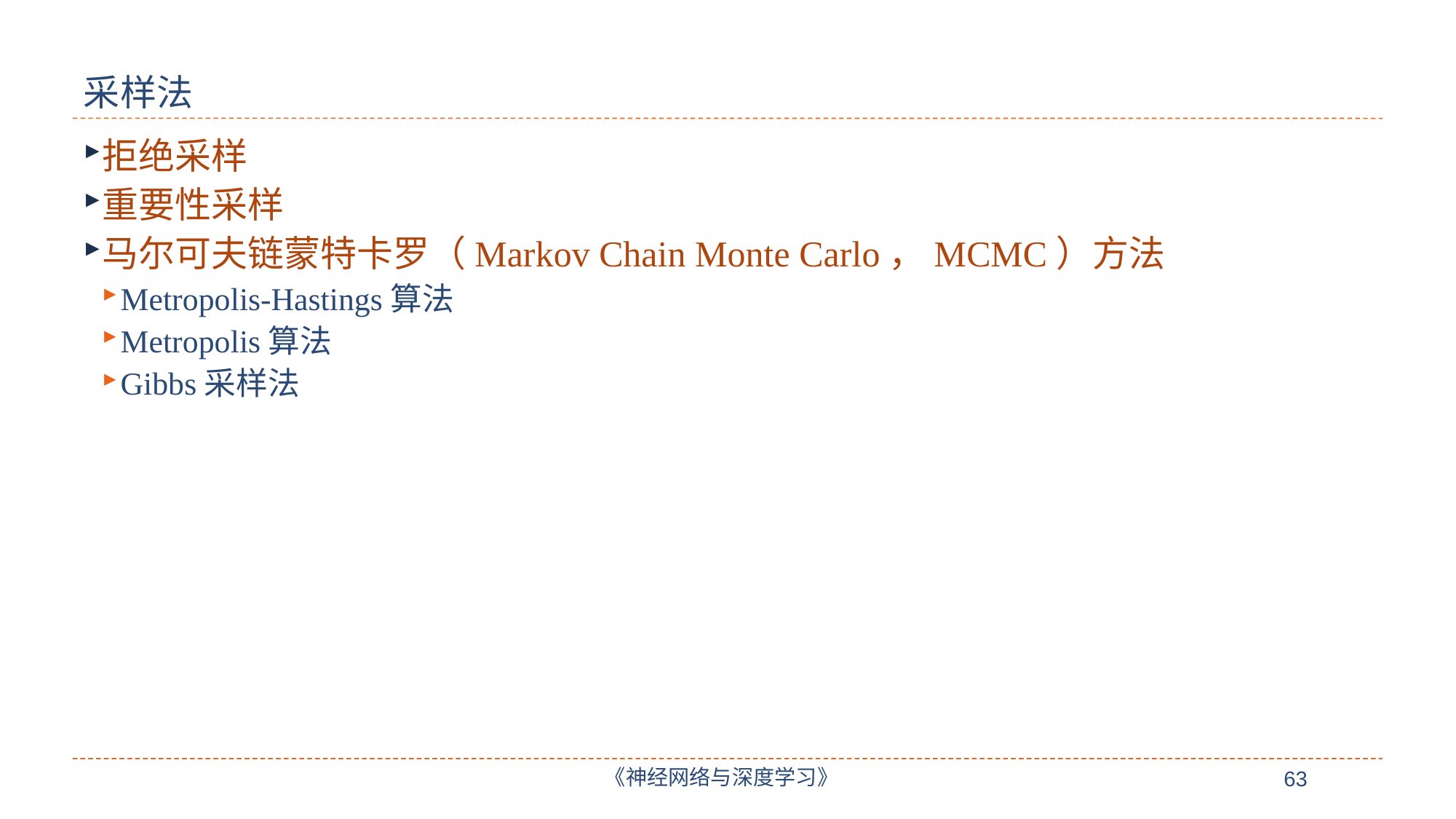

# 采样法
拒绝采样
重要性采样
马尔可夫链蒙特卡罗（Markov Chain Monte Carlo，MCMC）方法
Metropolis-Hastings算法
Metropolis算法
Gibbs采样法